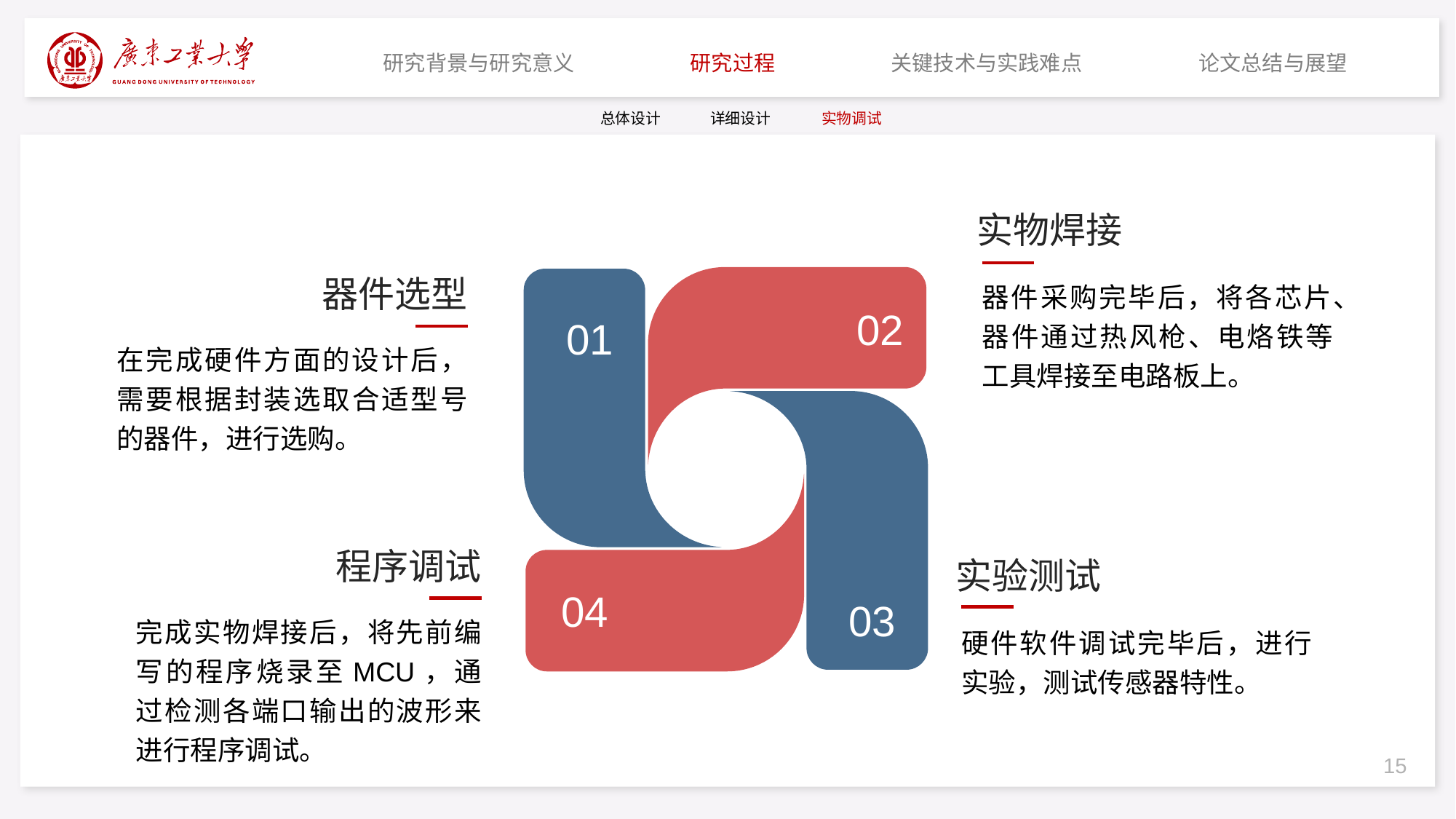

研究背景与研究意义
研究过程
关键技术与实践难点
论文总结与展望
总体设计
详细设计
实物调试
实物焊接
器件选型

02

01
器件采购完毕后，将各芯片、器件通过热风枪、电烙铁等工具焊接至电路板上。
在完成硬件方面的设计后，需要根据封装选取合适型号的器件，进行选购。

03

04
程序调试
实验测试
完成实物焊接后，将先前编写的程序烧录至MCU，通过检测各端口输出的波形来进行程序调试。
硬件软件调试完毕后，进行实验，测试传感器特性。
15